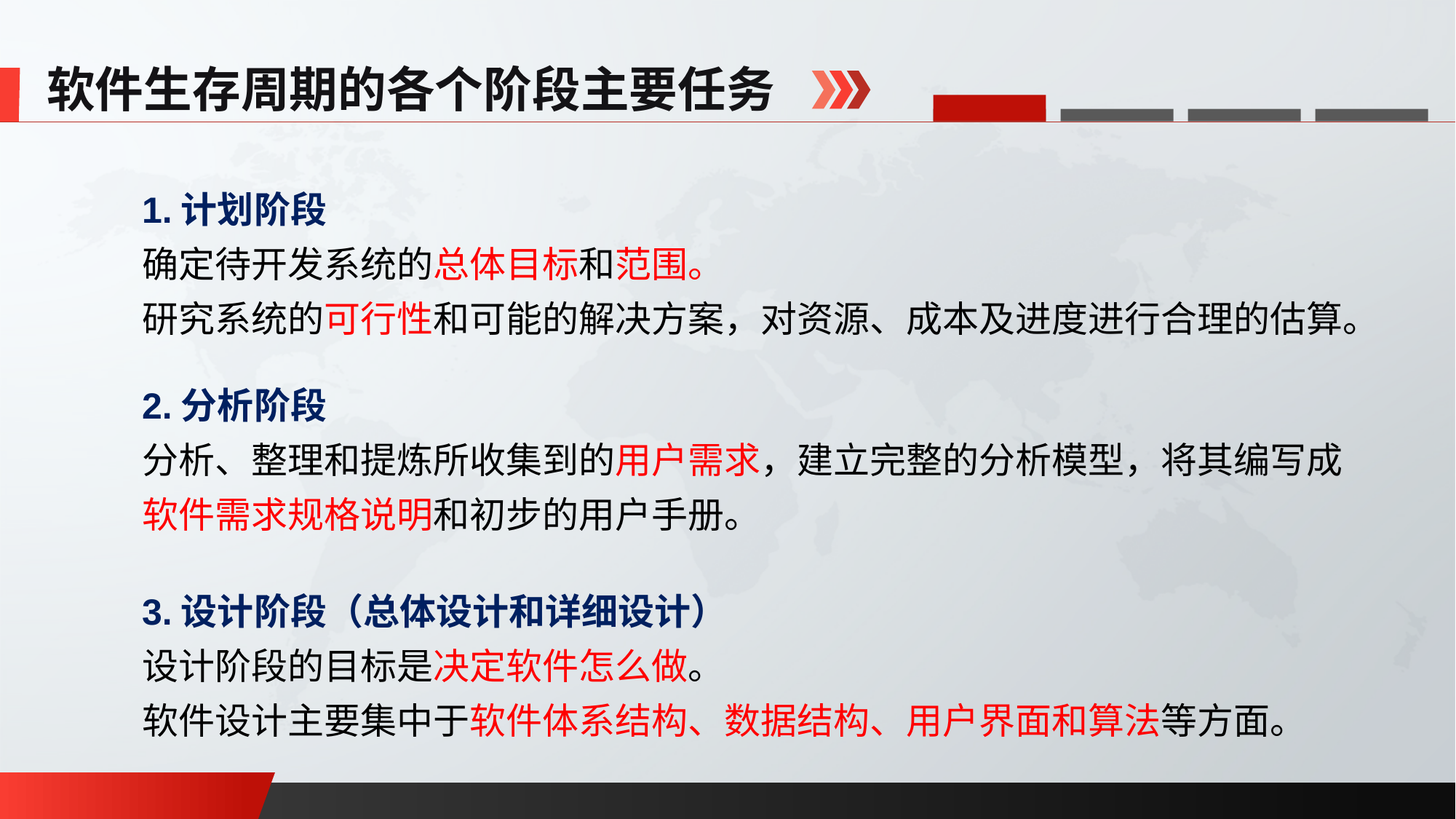

软件生存周期的各个阶段主要任务

1.计划阶段
确定待开发系统的总体目标和范围。
研究系统的可行性和可能的解决方案，对资源、成本及进度进行合理的估算。
2.分析阶段
分析、整理和提炼所收集到的用户需求，建立完整的分析模型，将其编写成软件需求规格说明和初步的用户手册。
3.设计阶段（总体设计和详细设计）
设计阶段的目标是决定软件怎么做。
软件设计主要集中于软件体系结构、数据结构、用户界面和算法等方面。